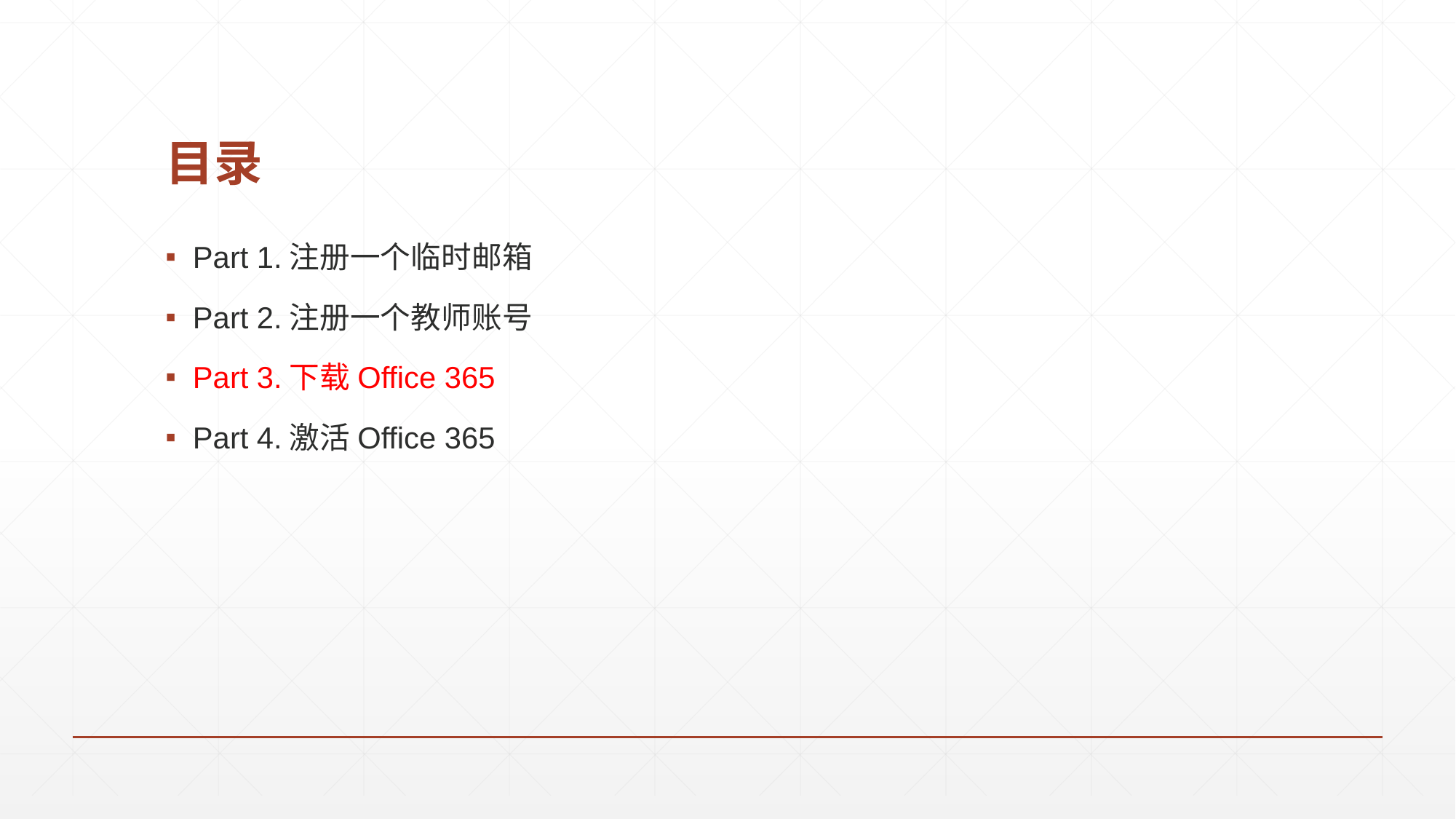

# 目录
Part 1.注册一个临时邮箱
Part 2.注册一个教师账号
Part 3.下载Office 365
Part 4.激活Office 365